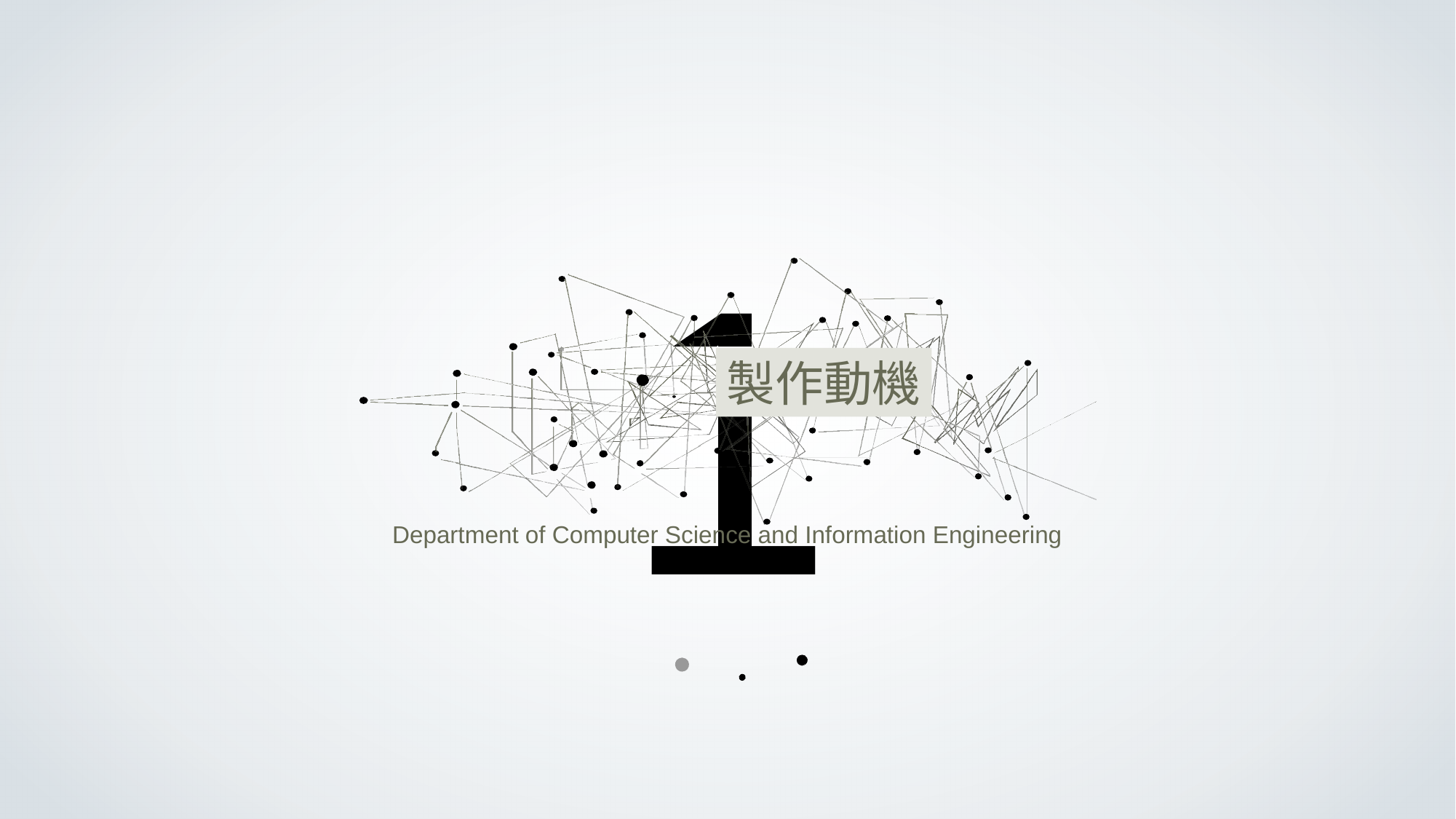

1

製作動機
Department of Computer Science and Information Engineering